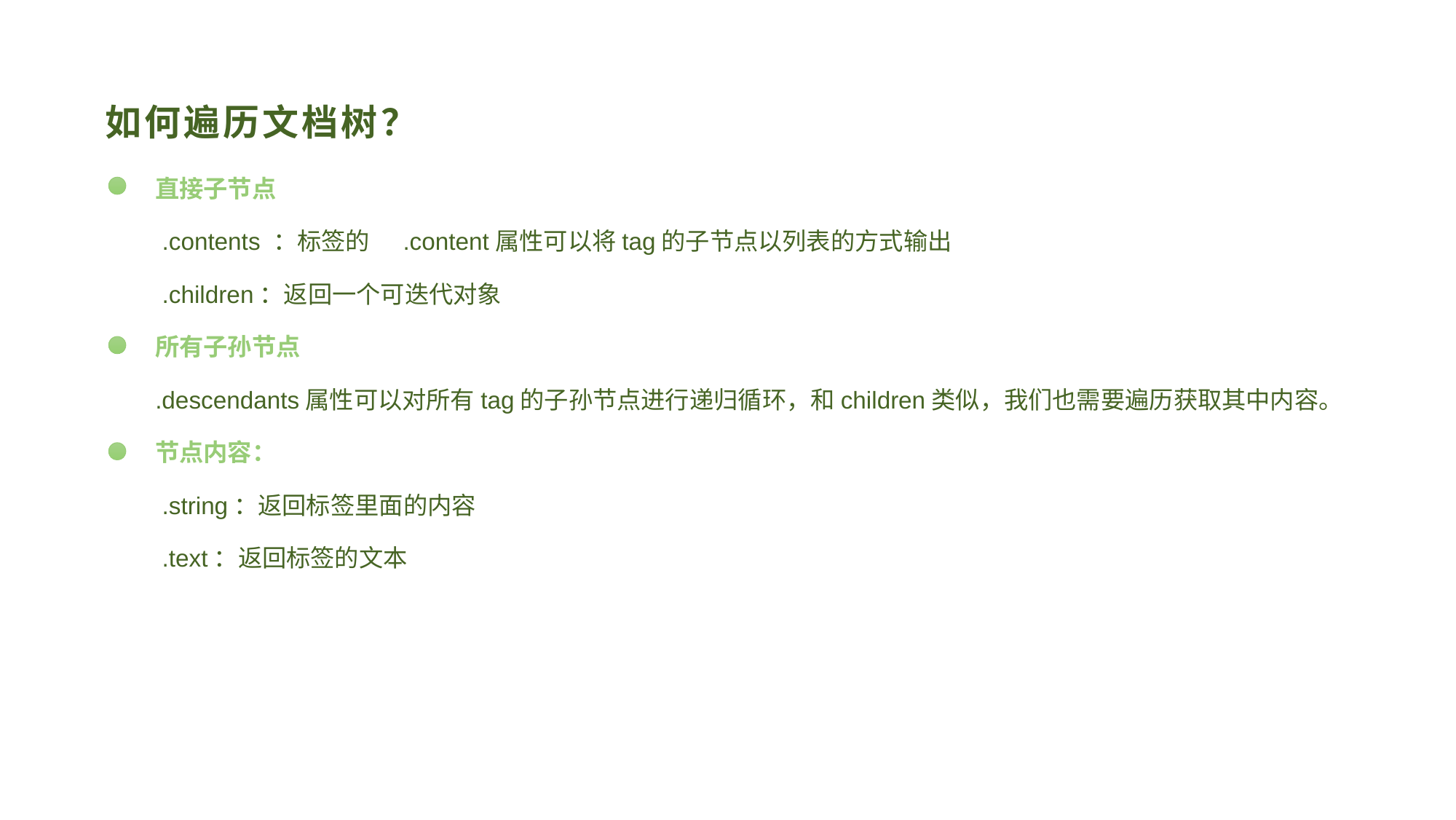

# 如何遍历文档树？
直接子节点
 .contents ：标签的     .content属性可以将tag的子节点以列表的方式输出
 .children：返回一个可迭代对象
所有子孙节点
.descendants属性可以对所有tag的子孙节点进行递归循环，和children类似，我们也需要遍历获取其中内容。
节点内容：
 .string：返回标签里面的内容
 .text：返回标签的文本